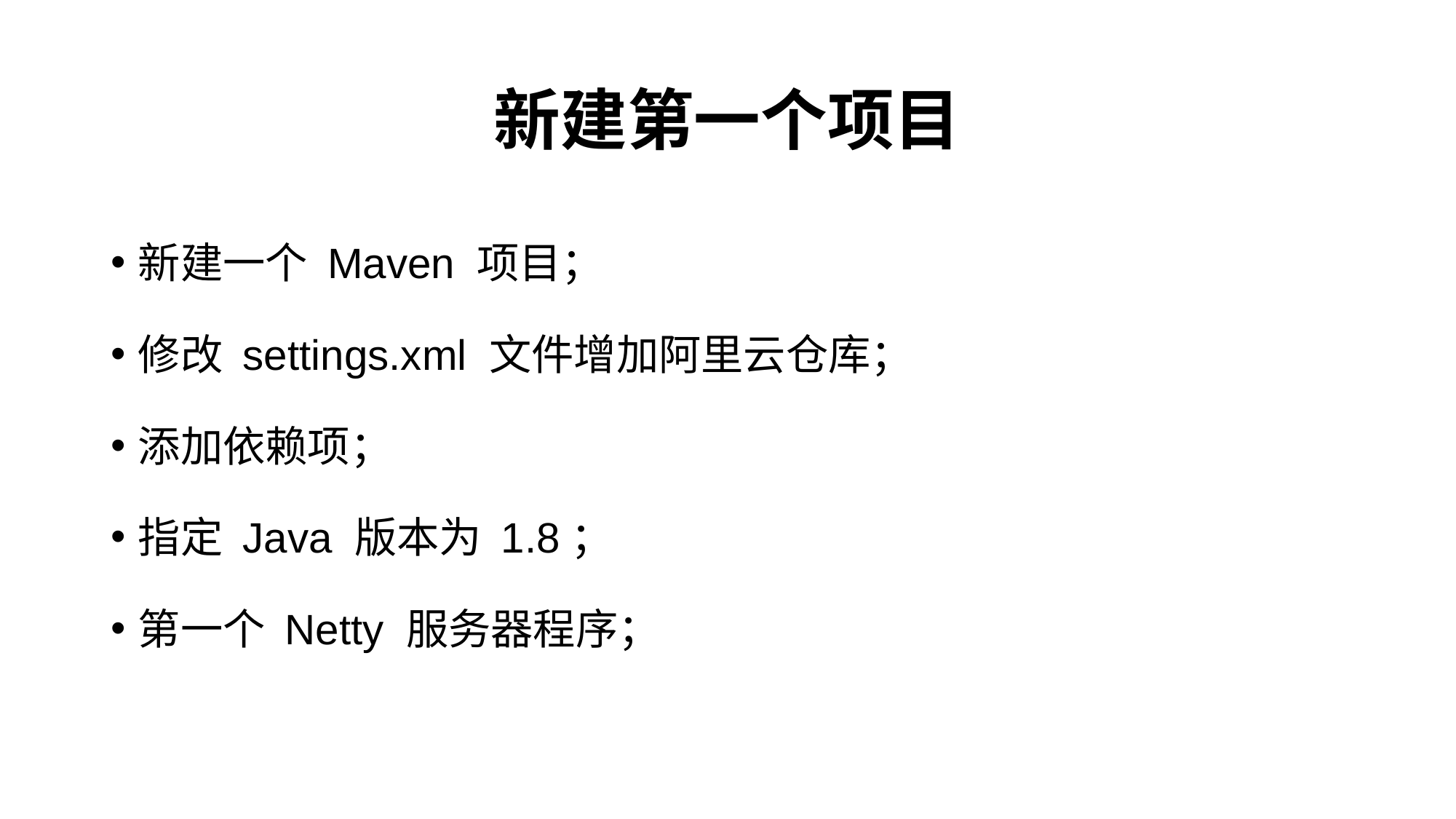

# 新建第一个项目
新建一个 Maven 项目；
修改 settings.xml 文件增加阿里云仓库；
添加依赖项；
指定 Java 版本为 1.8；
第一个 Netty 服务器程序；